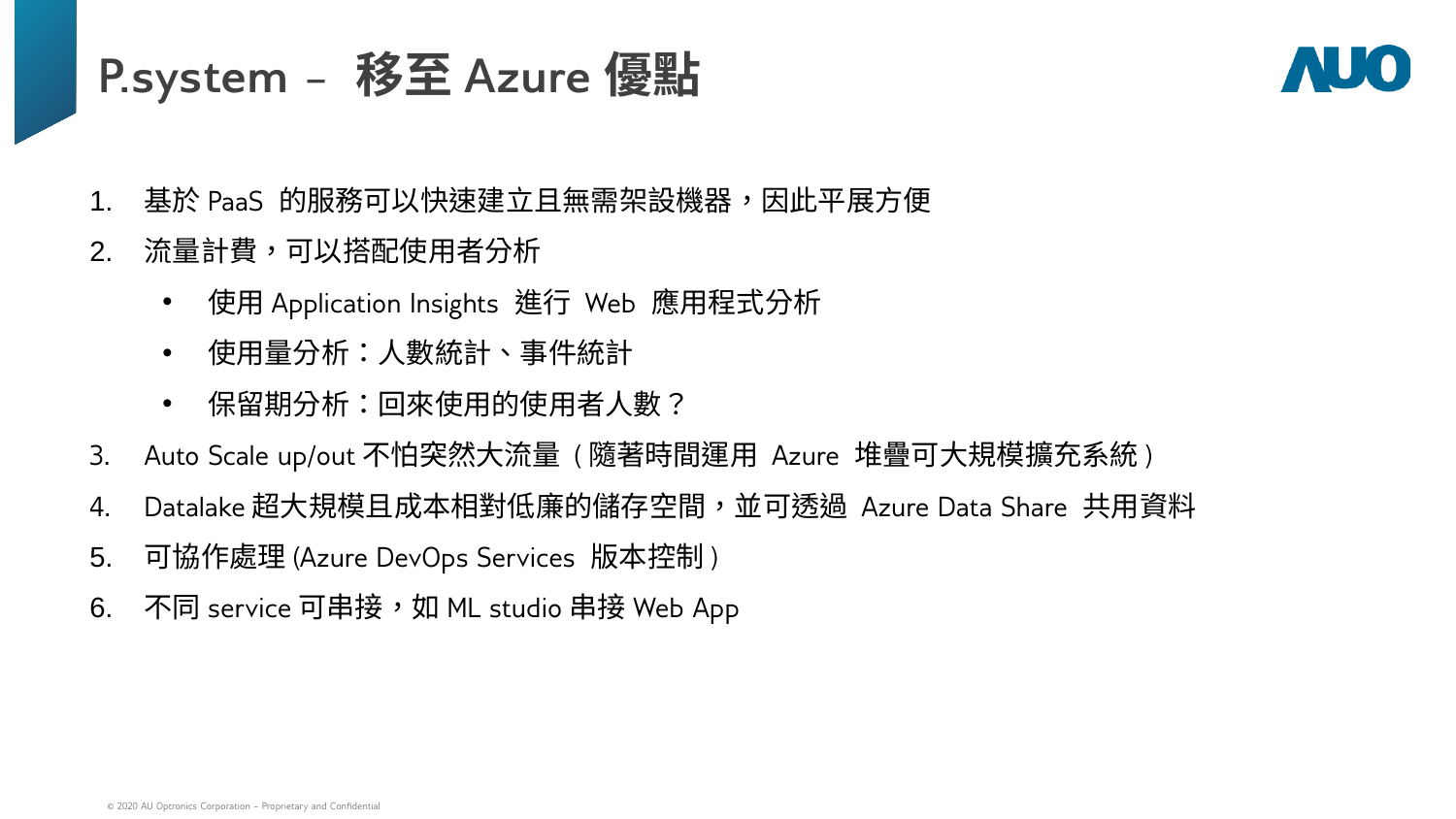

P.system – 移至Azure優點
基於PaaS 的服務可以快速建立且無需架設機器，因此平展方便
流量計費，可以搭配使用者分析
使用Application Insights 進行 Web 應用程式分析
使用量分析：人數統計、事件統計
保留期分析：回來使用的使用者人數？
Auto Scale up/out不怕突然大流量 (隨著時間運用 Azure 堆疊可大規模擴充系統)
Datalake超大規模且成本相對低廉的儲存空間，並可透過 Azure Data Share 共用資料
可協作處理(Azure DevOps Services 版本控制)
不同service可串接，如ML studio串接Web App